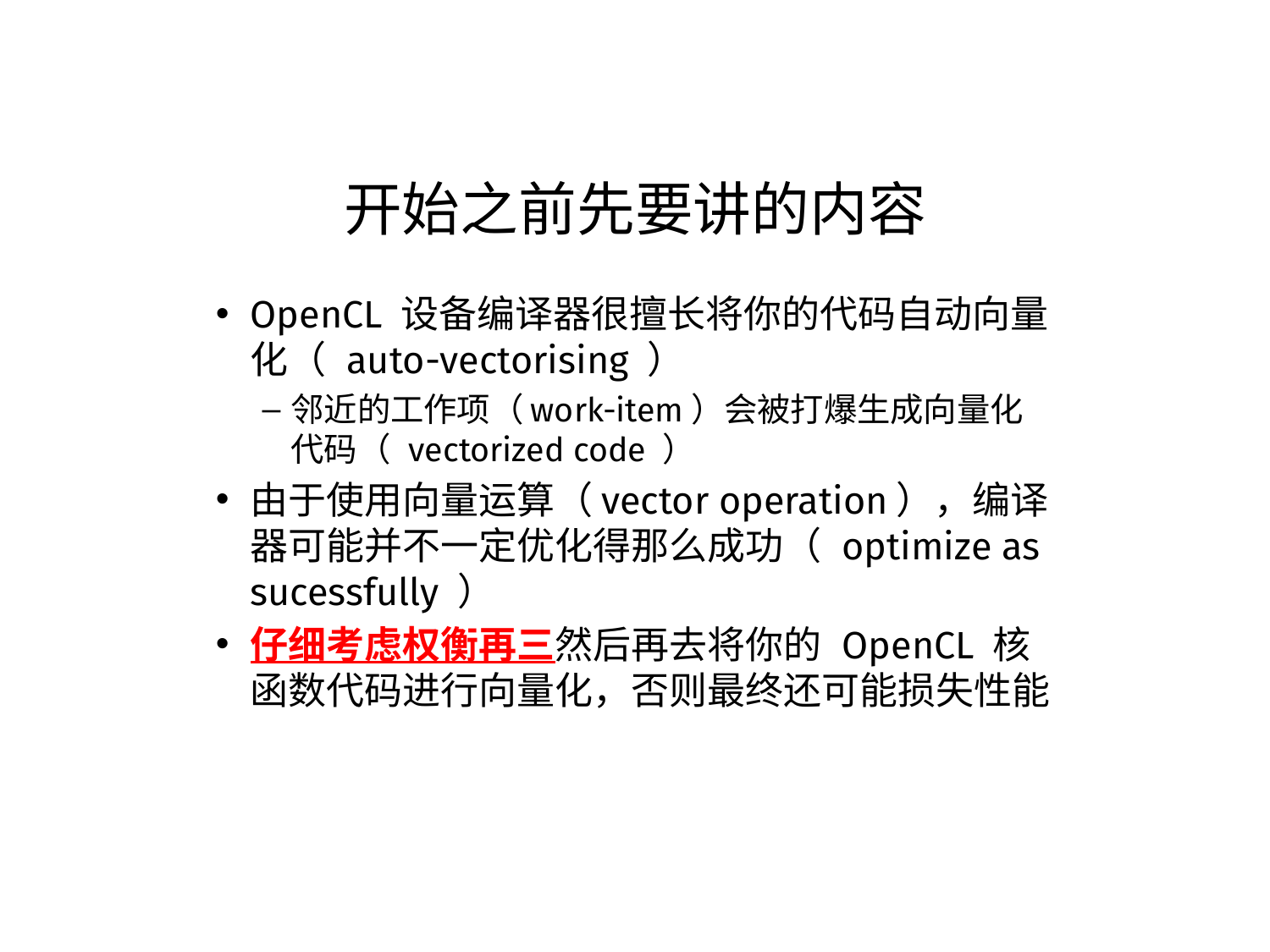

开始之前先要讲的内容
OpenCL 设备编译器很擅长将你的代码自动向量化（ auto-vectorising ）
邻近的工作项（work-item）会被打爆生成向量化代码（ vectorized code ）
由于使用向量运算（vector operation），编译器可能并不一定优化得那么成功（ optimize as sucessfully ）
仔细考虑权衡再三然后再去将你的 OpenCL 核函数代码进行向量化，否则最终还可能损失性能